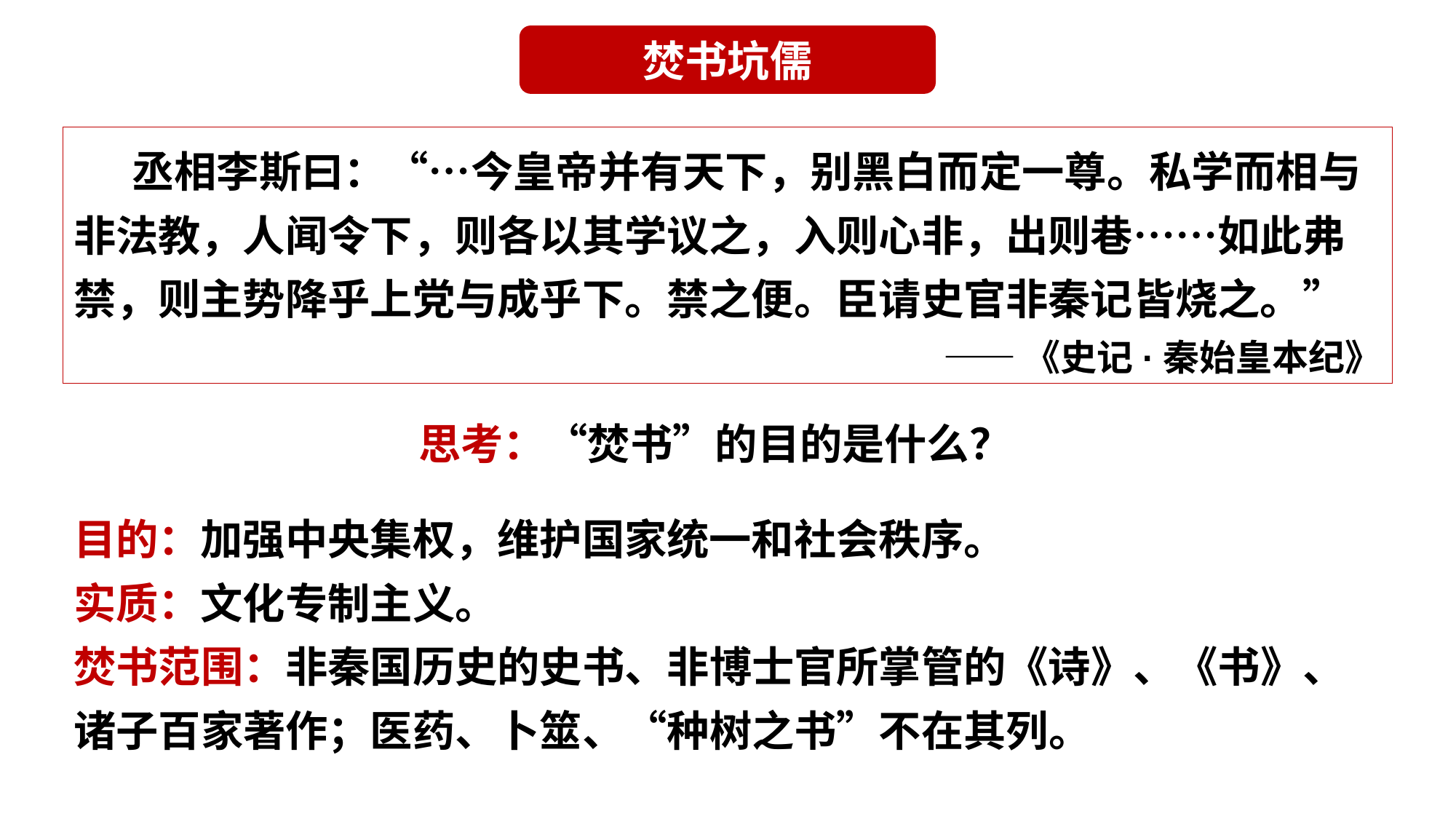

焚书坑儒
     丞相李斯曰：“…今皇帝并有天下，别黑白而定一尊。私学而相与非法教，人闻令下，则各以其学议之，入则心非，出则巷……如此弗禁，则主势降乎上党与成乎下。禁之便。臣请史官非秦记皆烧之。”
——《史记·秦始皇本纪》
思考：“焚书”的目的是什么？
目的：加强中央集权，维护国家统一和社会秩序。
实质：文化专制主义。
焚书范围：非秦国历史的史书、非博士官所掌管的《诗》、《书》、诸子百家著作；医药、卜筮、“种树之书”不在其列。